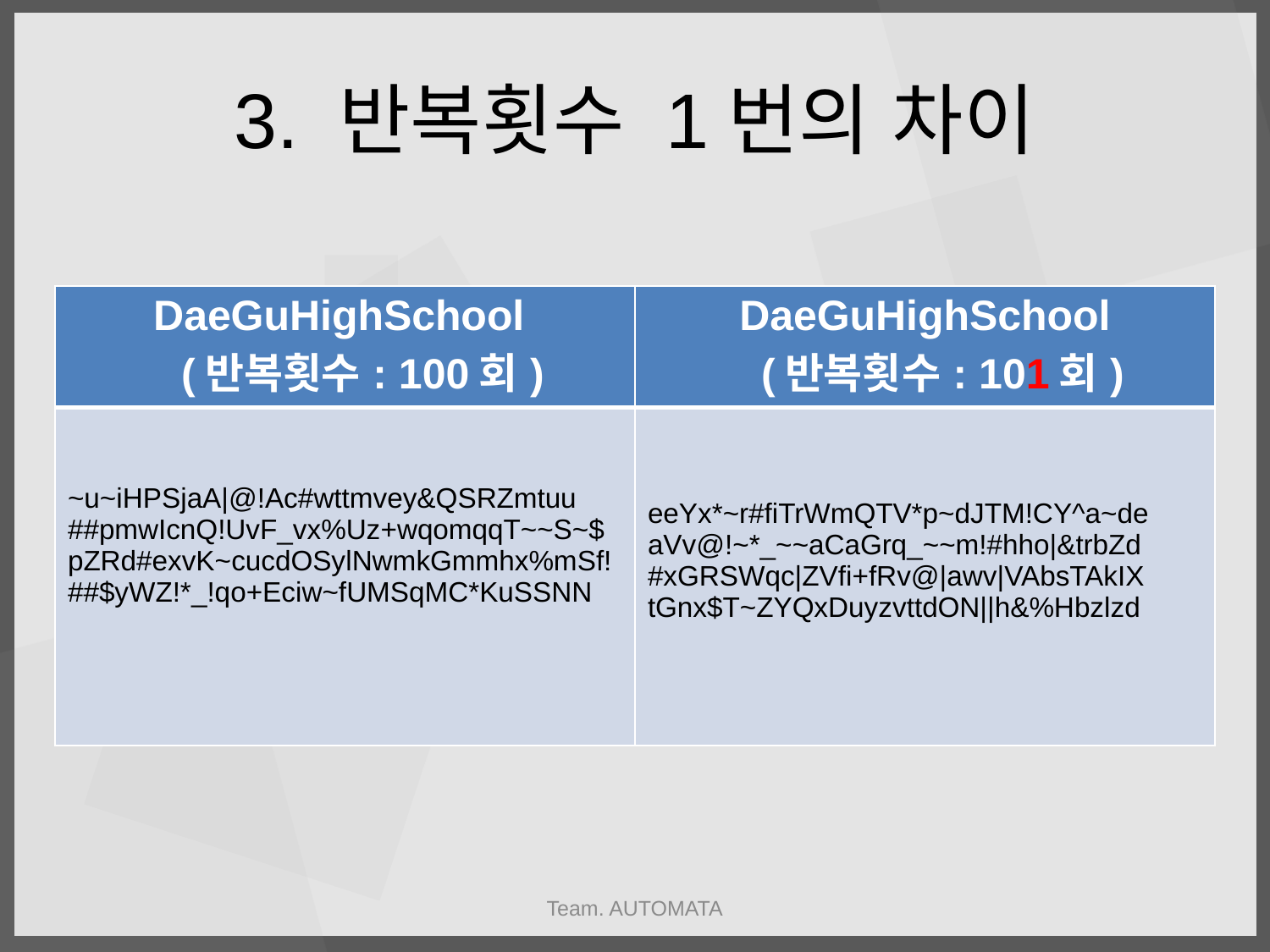

# 3. 반복횟수 1번의 차이
| DaeGuHighSchool (반복횟수: 100회) | DaeGuHighSchool (반복횟수: 101회) |
| --- | --- |
| ~u~iHPSjaA|@!Ac#wttmvey&QSRZmtuu ##pmwIcnQ!UvF\_vx%Uz+wqomqqT~~S~$ pZRd#exvK~cucdOSylNwmkGmmhx%mSf! ##$yWZ!\*\_!qo+Eciw~fUMSqMC\*KuSSNN | eeYx\*~r#fiTrWmQTV\*p~dJTM!CY^a~de aVv@!~\*\_~~aCaGrq\_~~m!#hho|&trbZd #xGRSWqc|ZVfi+fRv@|awv|VAbsTAkIX tGnx$T~ZYQxDuyzvttdON||h&%Hbzlzd |
Team. AUTOMATA